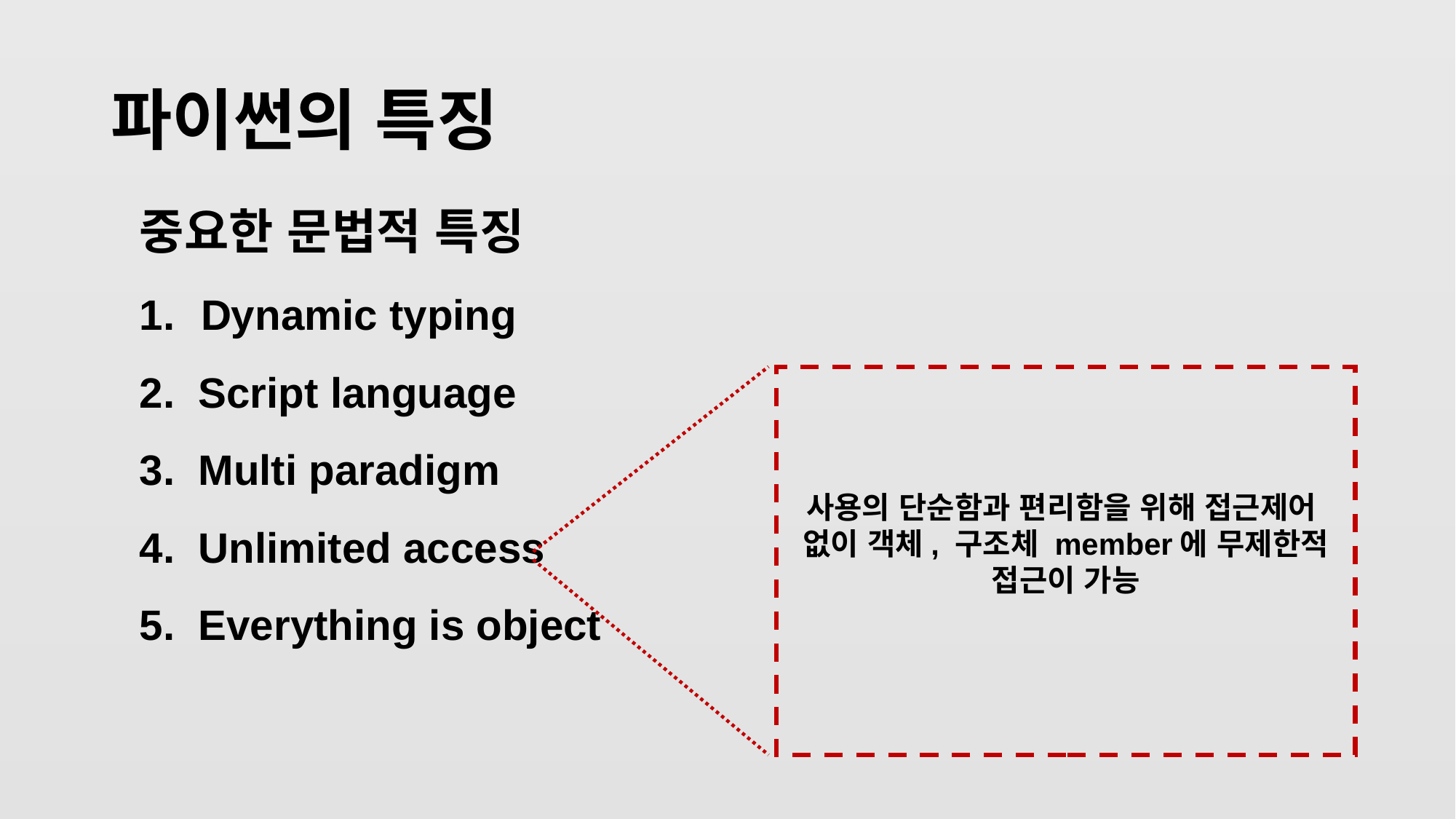

# 파이썬의 특징
중요한 문법적 특징

Dynamic typing

2.  Script language

3.  Multi paradigm

4.  Unlimited access

5.  Everything is object
사용의 단순함과 편리함을 위해 접근제어 없이 객체, 구조체 member에 무제한적 접근이 가능